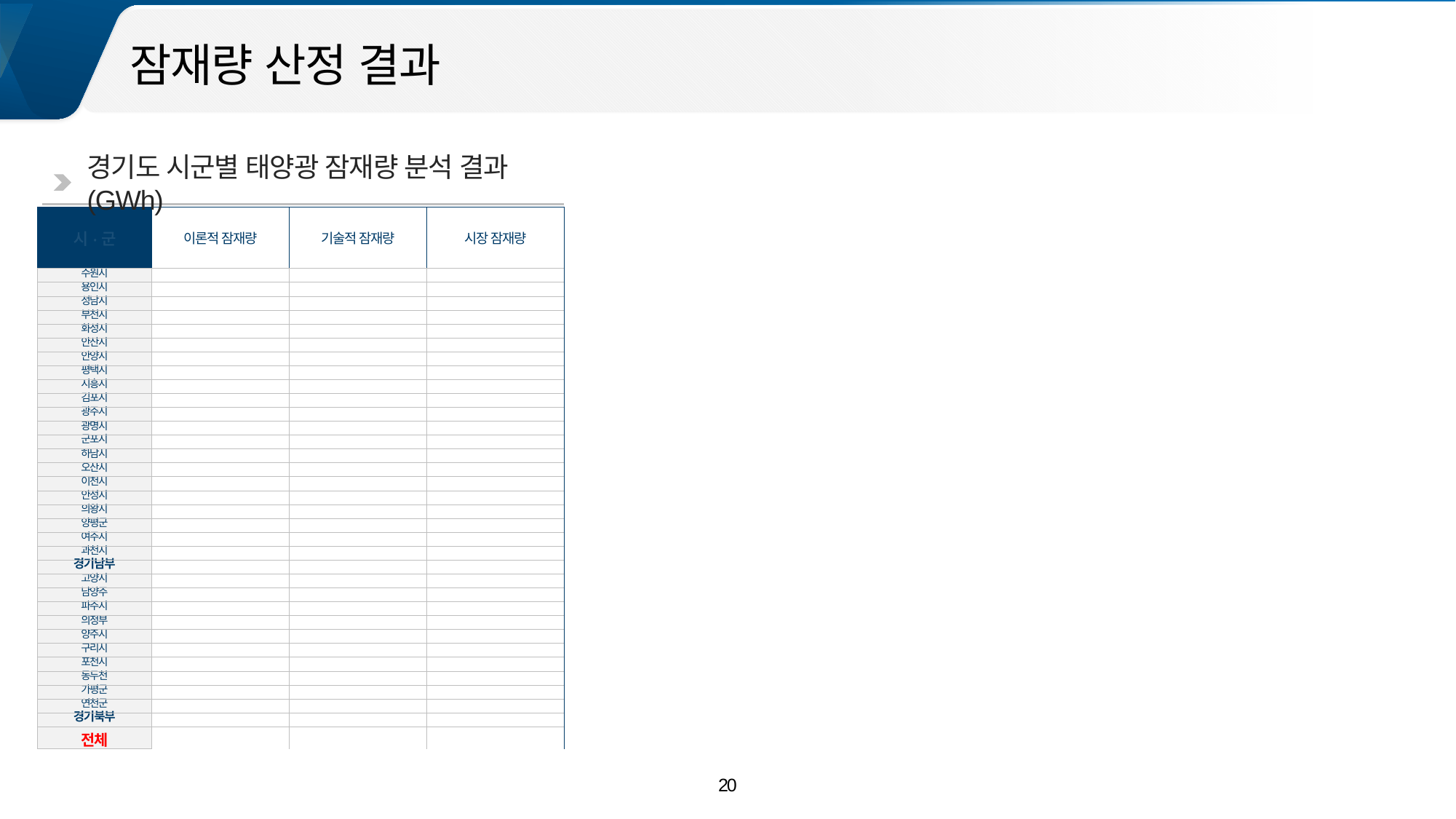

00
잠재량 산정 결과
경기도 시군별 태양광 잠재량 분석 결과(GWh)

| 시·군 | 이론적 잠재량 | 기술적 잠재량 | 시장 잠재량 |
| --- | --- | --- | --- |
| 수원시 |  |  |  |
| 용인시 |  |  |  |
| 성남시 |  |  |  |
| 부천시 |  |  |  |
| 화성시 |  |  |  |
| 안산시 |  |  |  |
| 안양시 |  |  |  |
| 평택시 |  |  |  |
| 시흥시 |  |  |  |
| 김포시 |  |  |  |
| 광주시 |  |  |  |
| 광명시 |  |  |  |
| 군포시 |  |  |  |
| 하남시 |  |  |  |
| 오산시 |  |  |  |
| 이천시 |  |  |  |
| 안성시 |  |  |  |
| 의왕시 |  |  |  |
| 양평군 |  |  |  |
| 여주시 |  |  |  |
| 과천시 |  |  |  |
| 경기남부 |  |  |  |
| 고양시 |  |  |  |
| 남양주 |  |  |  |
| 파주시 |  |  |  |
| 의정부 |  |  |  |
| 양주시 |  |  |  |
| 구리시 |  |  |  |
| 포천시 |  |  |  |
| 동두천 |  |  |  |
| 가평군 |  |  |  |
| 연천군 |  |  |  |
| 경기북부 |  |  |  |
| 전체 |  |  |  |